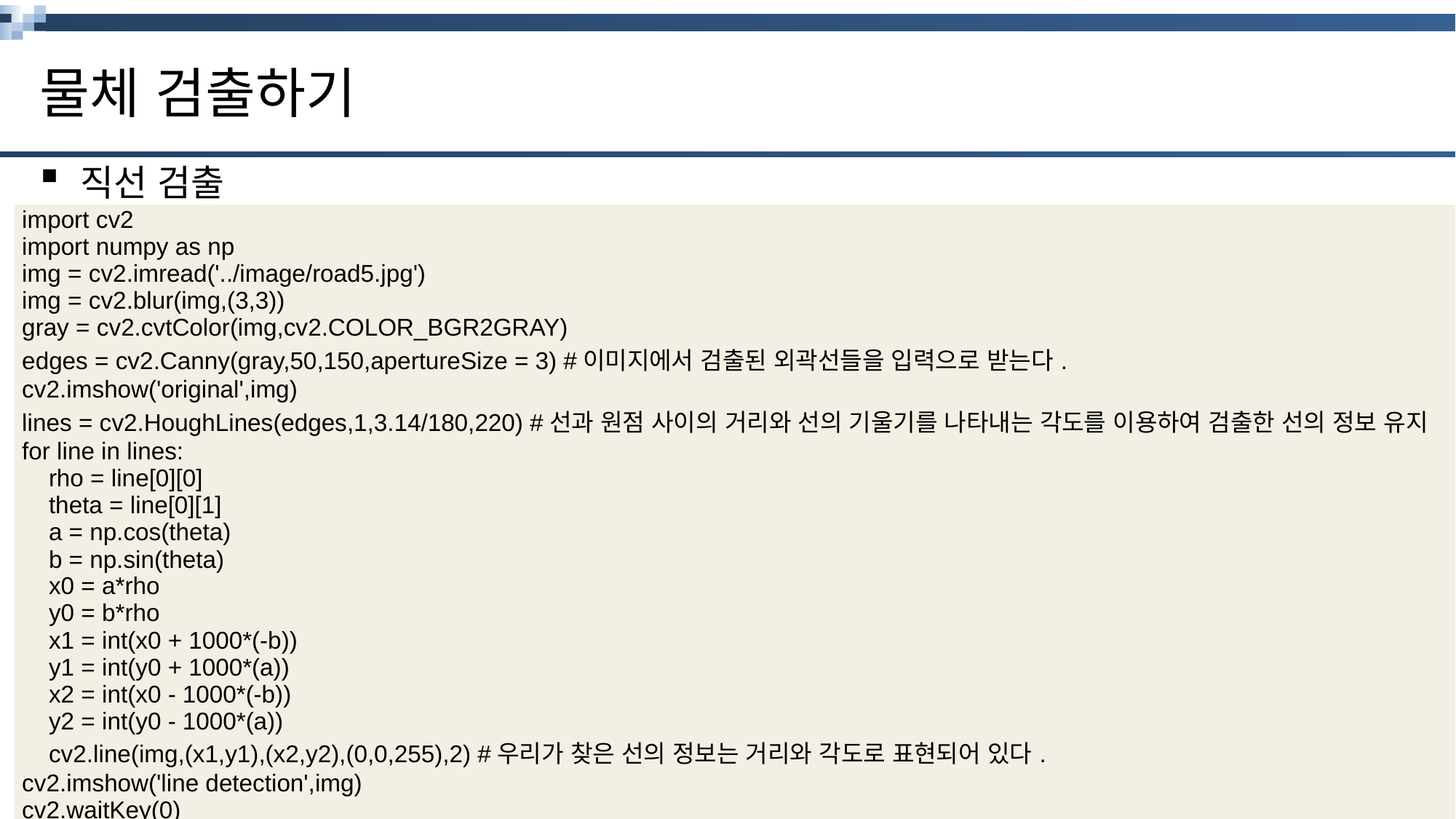

# 물체 검출하기
직선 검출
| import cv2 import numpy as np img = cv2.imread('../image/road5.jpg') img = cv2.blur(img,(3,3)) gray = cv2.cvtColor(img,cv2.COLOR\_BGR2GRAY) edges = cv2.Canny(gray,50,150,apertureSize = 3) #이미지에서 검출된 외곽선들을 입력으로 받는다. cv2.imshow('original',img) lines = cv2.HoughLines(edges,1,3.14/180,220) #선과 원점 사이의 거리와 선의 기울기를 나타내는 각도를 이용하여 검출한 선의 정보 유지 for line in lines: rho = line[0][0] theta = line[0][1] a = np.cos(theta) b = np.sin(theta) x0 = a\*rho y0 = b\*rho x1 = int(x0 + 1000\*(-b)) y1 = int(y0 + 1000\*(a)) x2 = int(x0 - 1000\*(-b)) y2 = int(y0 - 1000\*(a)) cv2.line(img,(x1,y1),(x2,y2),(0,0,255),2) #우리가 찾은 선의 정보는 거리와 각도로 표현되어 있다. cv2.imshow('line detection',img) cv2.waitKey(0) cv2.destroyAllWindows() |
| --- |